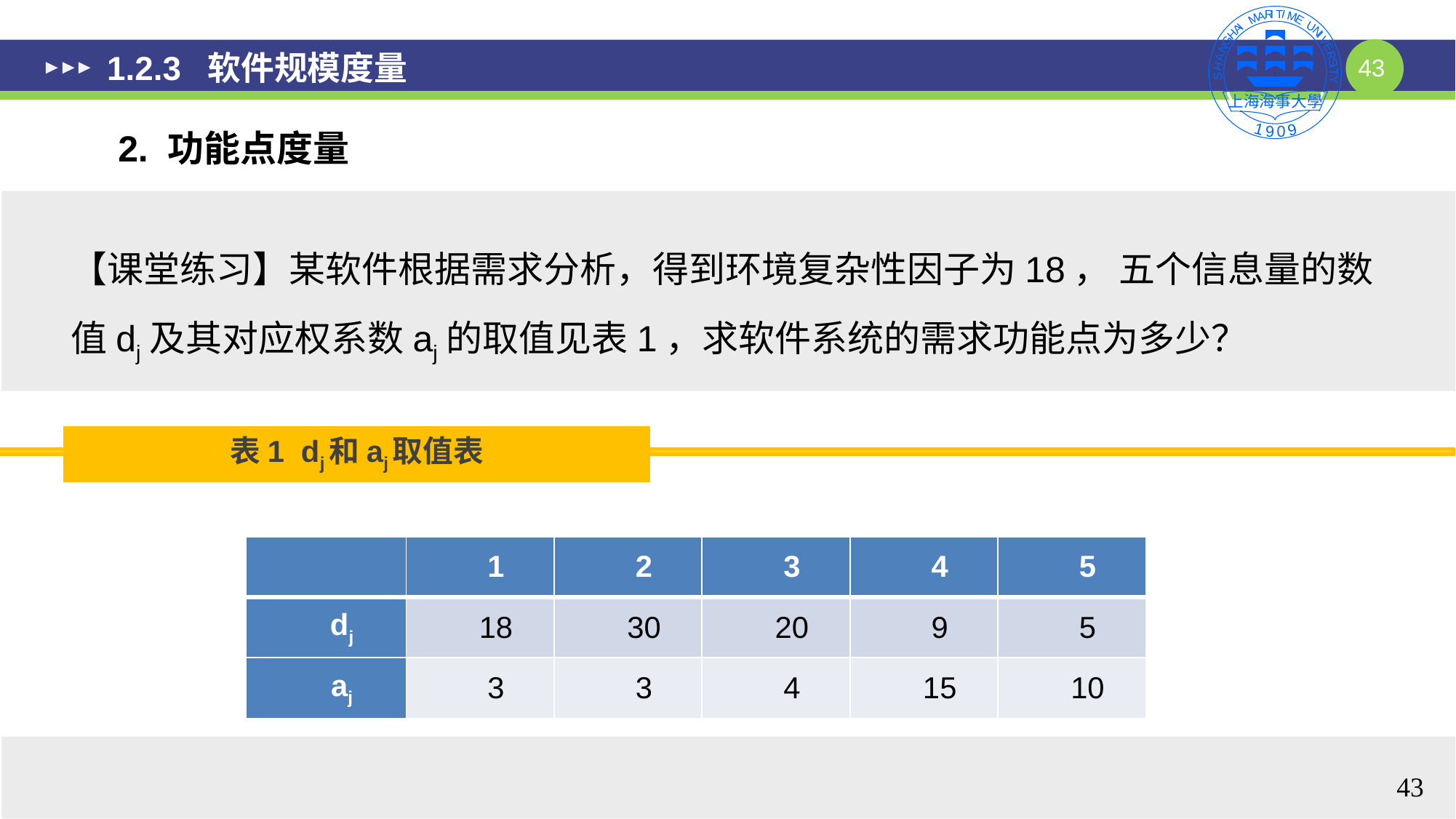

# 1.2.3  软件规模度量
2. 功能点度量

【课堂练习】某软件根据需求分析，得到环境复杂性因子为18， 五个信息量的数值dj及其对应权系数aj的取值见表1，求软件系统的需求功能点为多少？
表1  dj和aj取值表

|  | 1 | 2 | 3 | 4 | 5 |
| --- | --- | --- | --- | --- | --- |
| dj | 18 | 30 | 20 | 9 | 5 |
| aj | 3 | 3 | 4 | 15 | 10 |

43
43